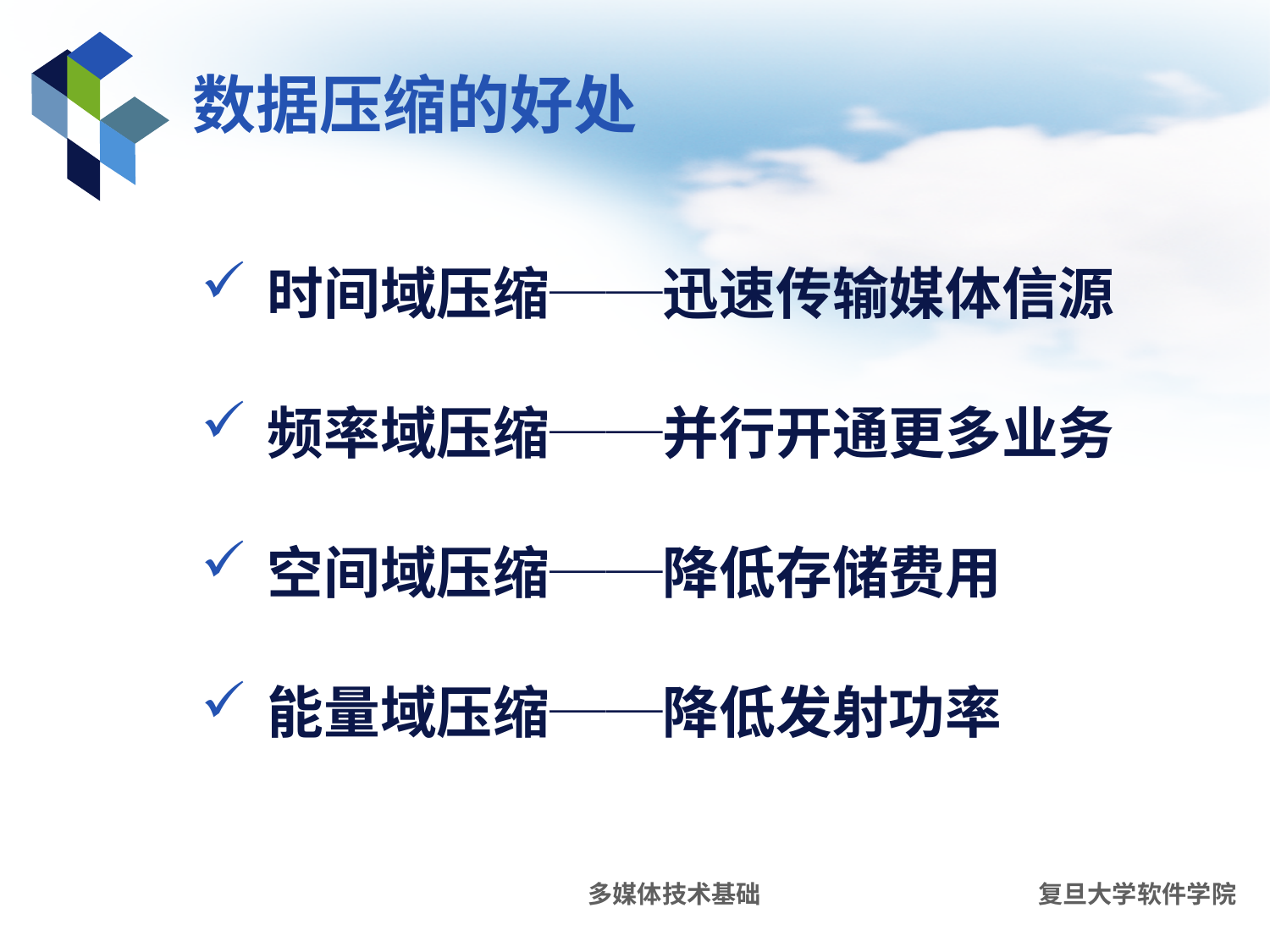

# 数据压缩的好处
时间域压缩──迅速传输媒体信源
频率域压缩──并行开通更多业务
空间域压缩──降低存储费用
能量域压缩──降低发射功率

多媒体技术基础